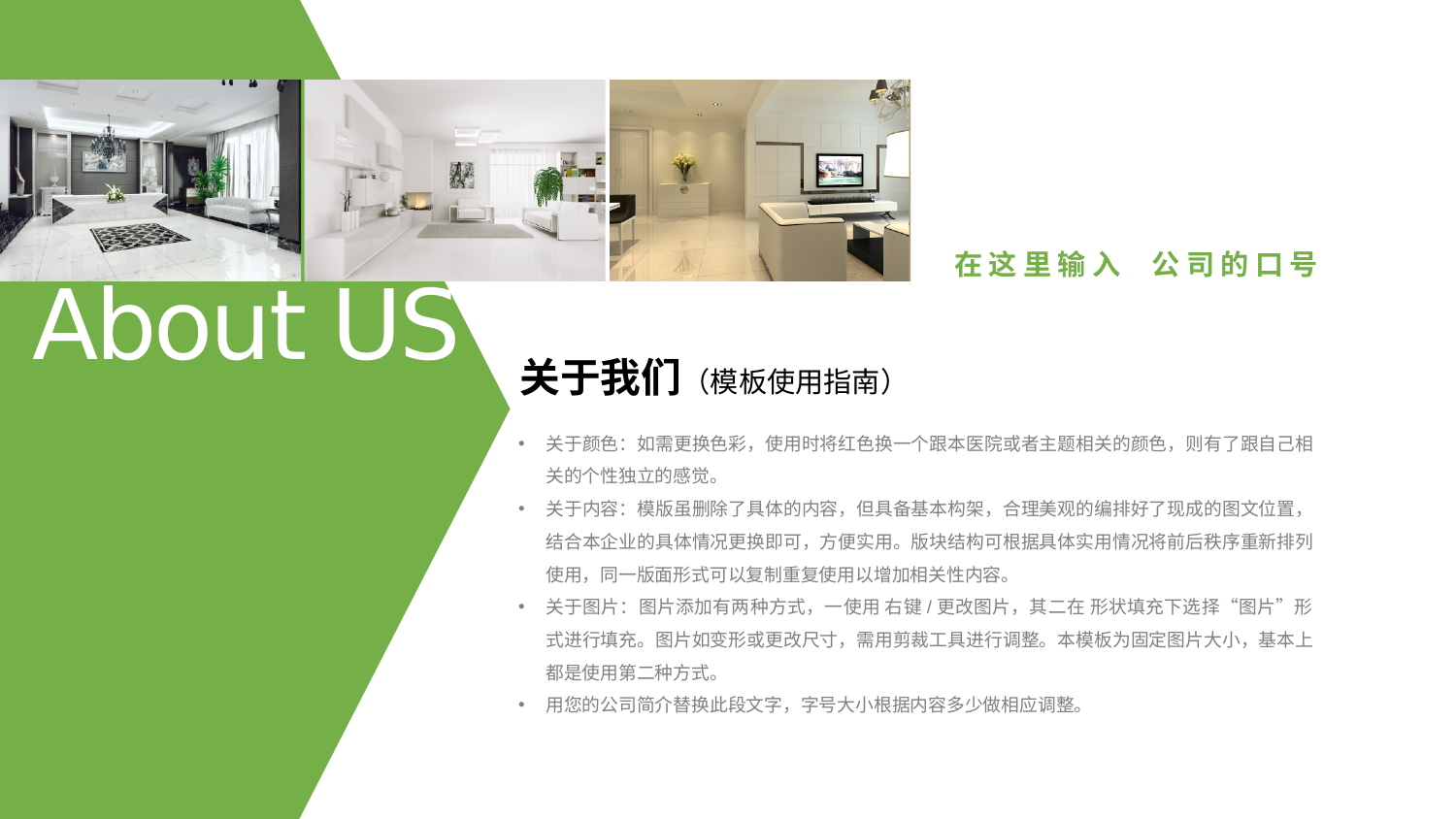

在这里输入  公司的口号
About US
关于我们（模板使用指南）
关于颜色：如需更换色彩，使用时将红色换一个跟本医院或者主题相关的颜色，则有了跟自己相关的个性独立的感觉。
关于内容：模版虽删除了具体的内容，但具备基本构架，合理美观的编排好了现成的图文位置，结合本企业的具体情况更换即可，方便实用。版块结构可根据具体实用情况将前后秩序重新排列使用，同一版面形式可以复制重复使用以增加相关性内容。
关于图片：图片添加有两种方式，一使用 右键/更改图片，其二在 形状填充下选择“图片”形式进行填充。图片如变形或更改尺寸，需用剪裁工具进行调整。本模板为固定图片大小，基本上都是使用第二种方式。
用您的公司简介替换此段文字，字号大小根据内容多少做相应调整。